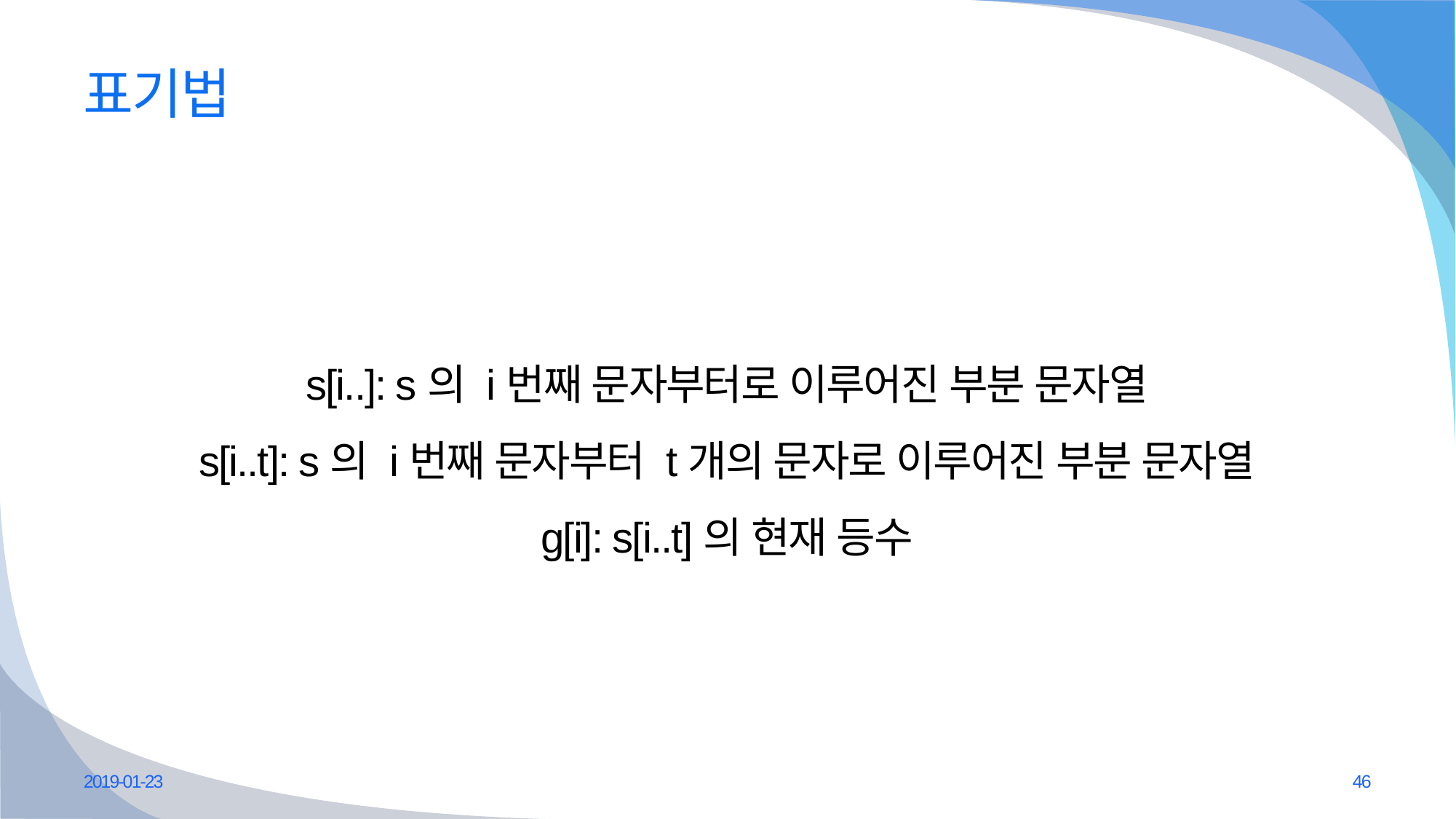

# 표기법
s[i..]: s의 i번째 문자부터로 이루어진 부분 문자열
s[i..t]: s의 i번째 문자부터 t개의 문자로 이루어진 부분 문자열
g[i]: s[i..t]의 현재 등수

2019-01-23
46